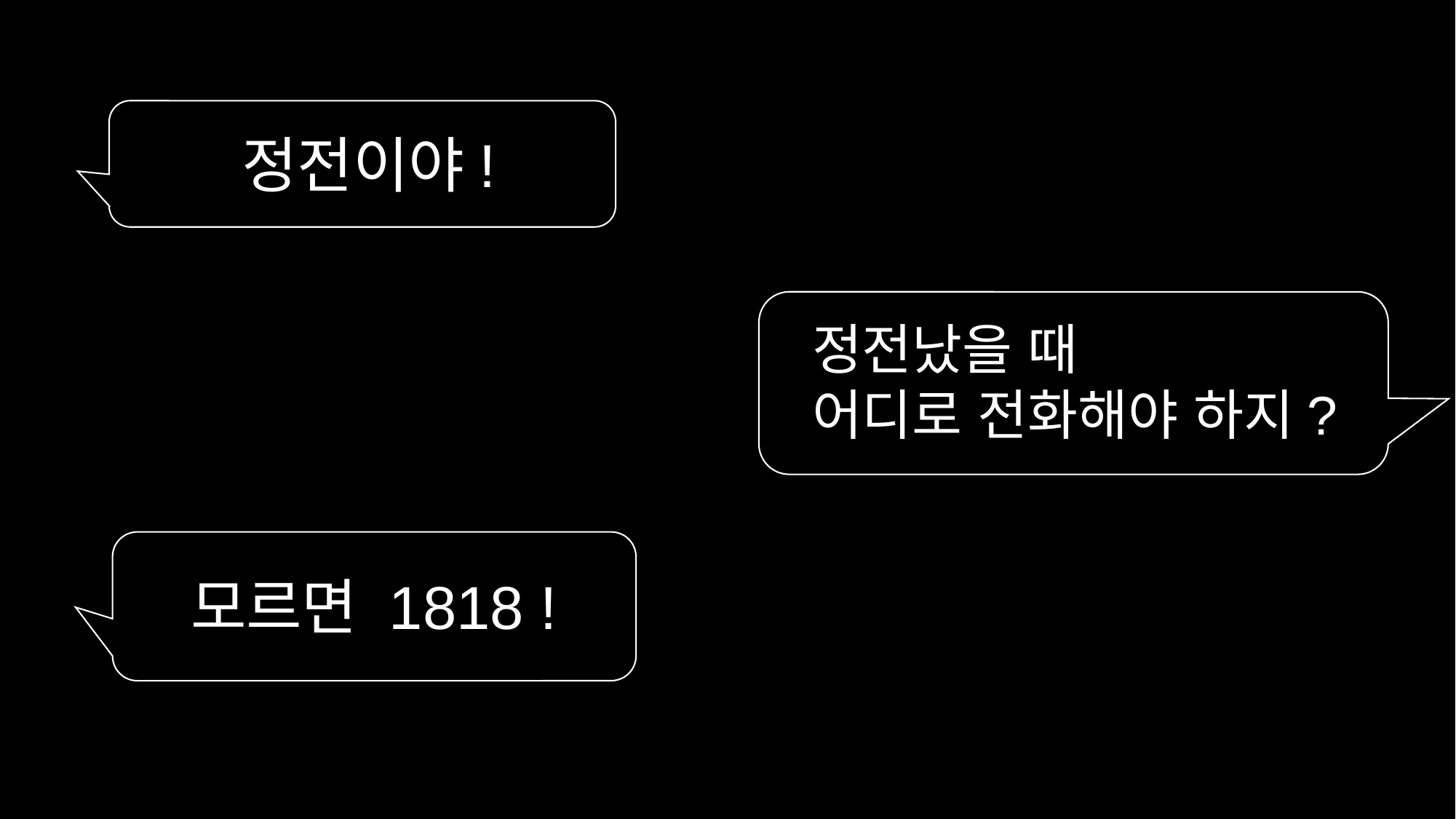

정전이야!

정전났을 때
어디로 전화해야 하지?

모르면 1818 !